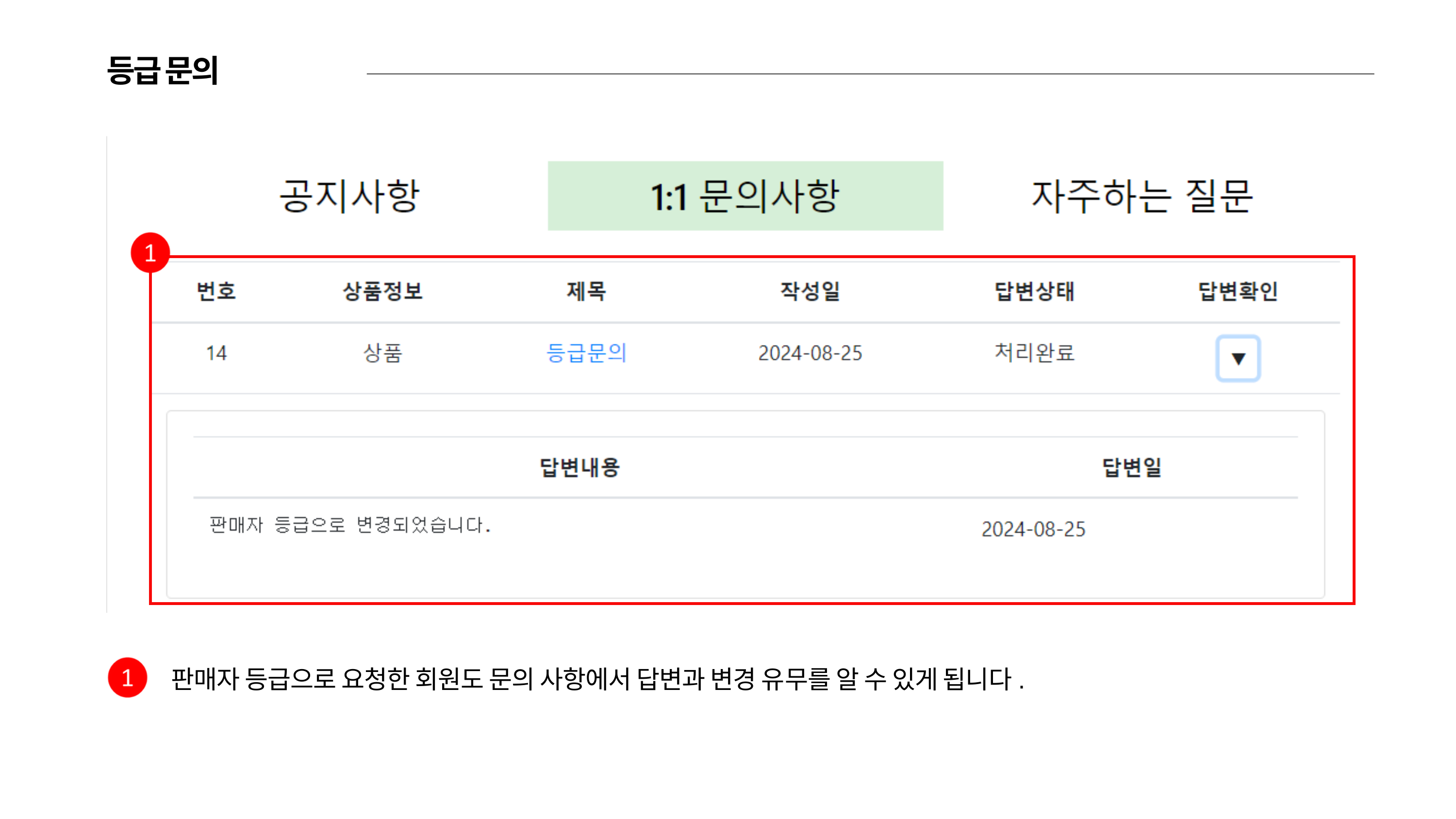

등급 문의

판매자 등급으로 요청한 회원도 문의 사항에서 답변과 변경 유무를 알 수 있게 됩니다.